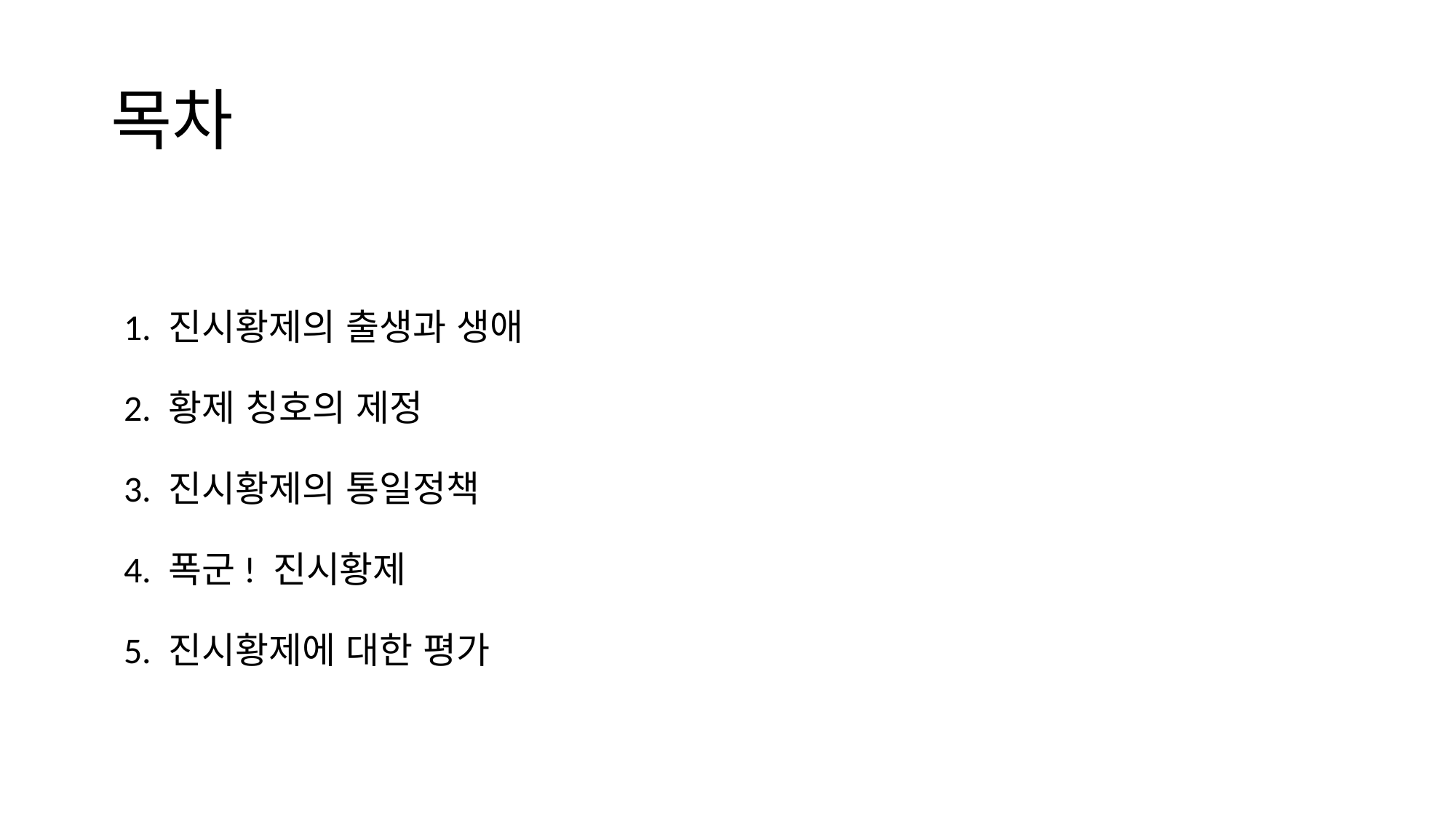

# 목차

1. 진시황제의 출생과 생애
2. 황제 칭호의 제정
3. 진시황제의 통일정책
4. 폭군! 진시황제
5. 진시황제에 대한 평가